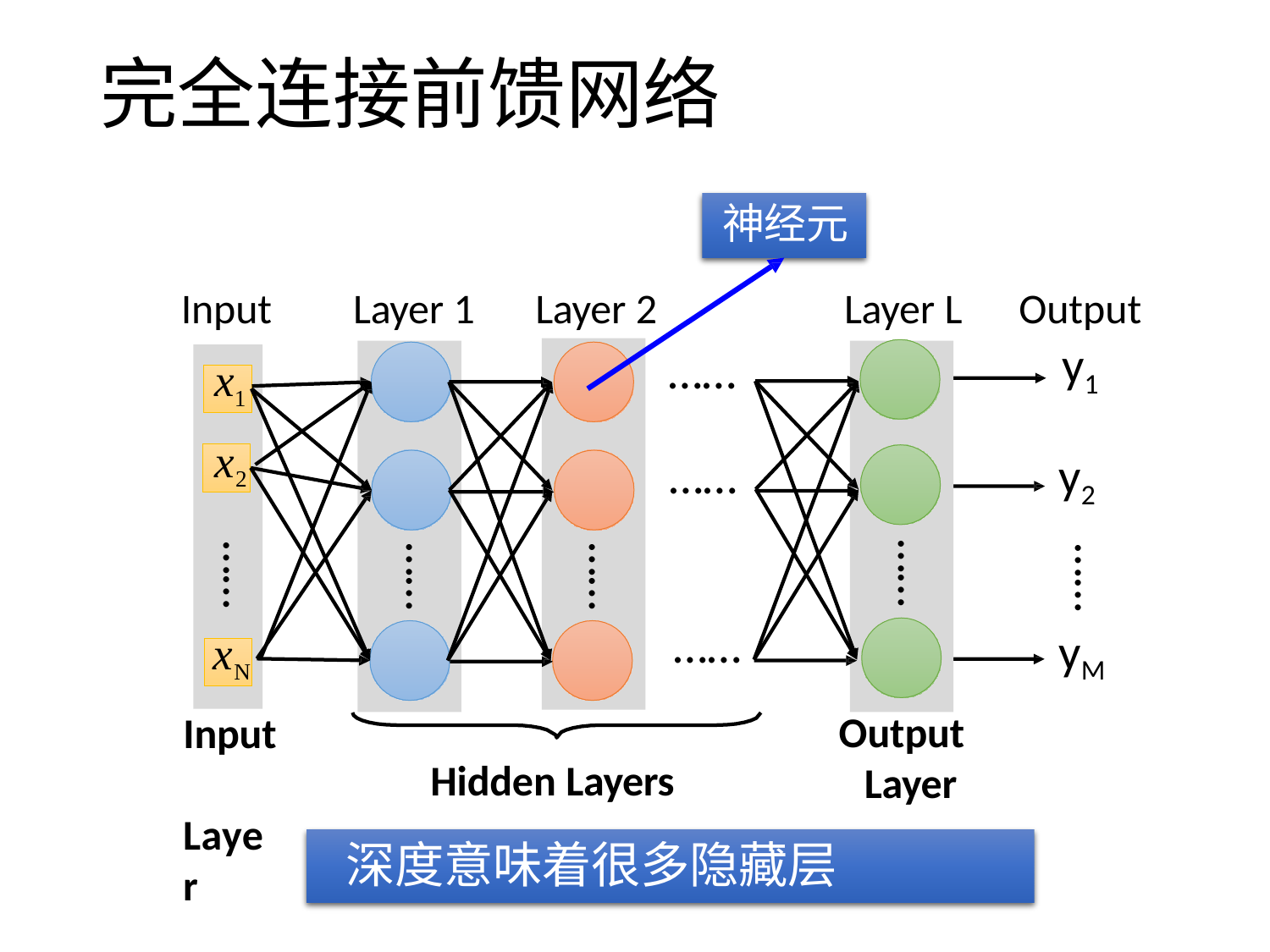

# 完全连接前馈网络

神经元

Input	Layer 1
x1
Layer 2
Layer L
Output
y1
……

x2
……
y2

……
……
……
……
……
……

yM

xN

Output  Layer
Input  Layer

Hidden Layers

深度意味着很多隐藏层